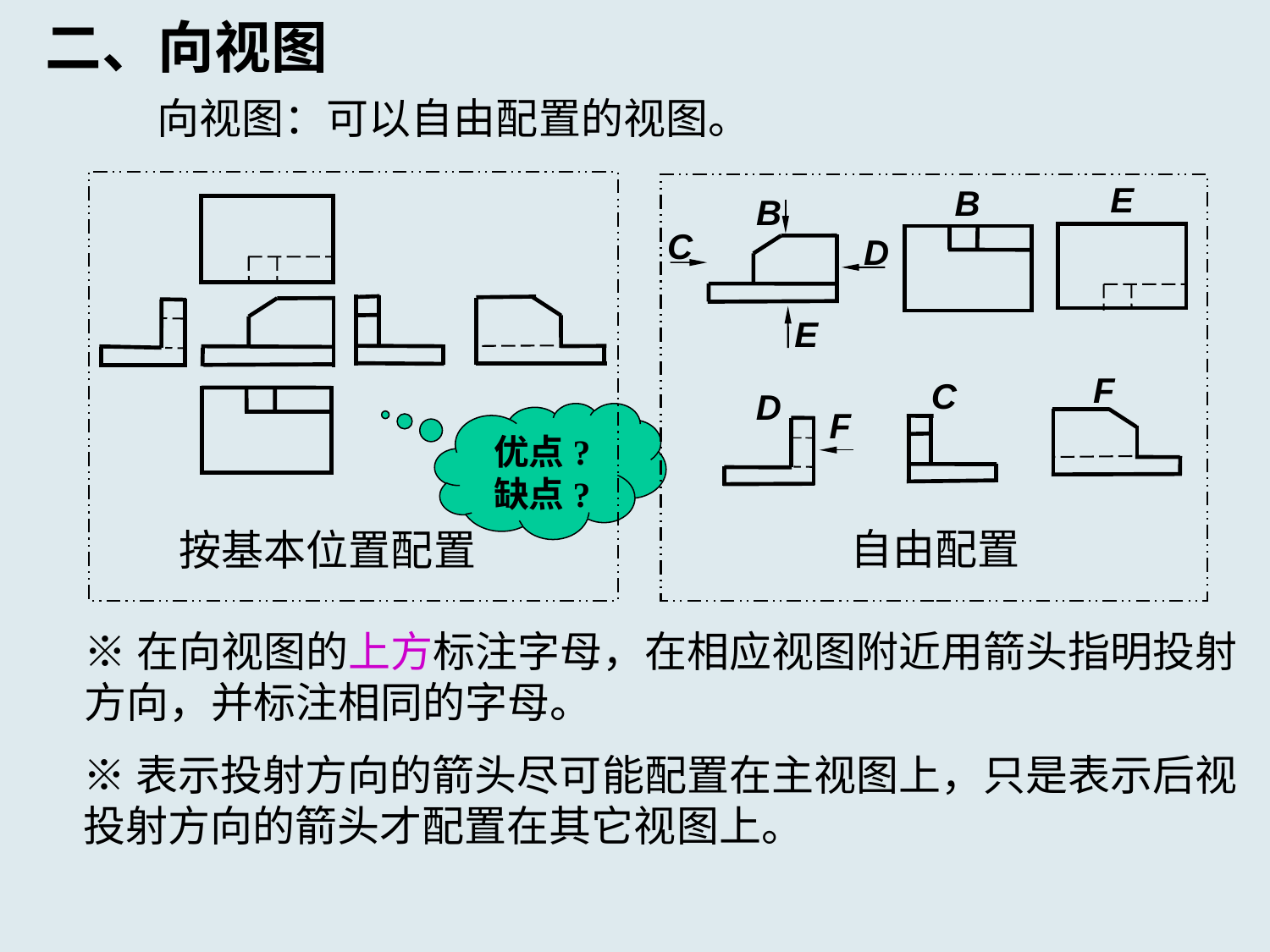

二、向视图
向视图：可以自由配置的视图。
E

B
B

C
D

E

F
C
D
F

自由配置

按基本位置配置
优点?
缺点?
※在向视图的上方标注字母，在相应视图附近用箭头指明投射方向，并标注相同的字母。
※表示投射方向的箭头尽可能配置在主视图上，只是表示后视投射方向的箭头才配置在其它视图上。